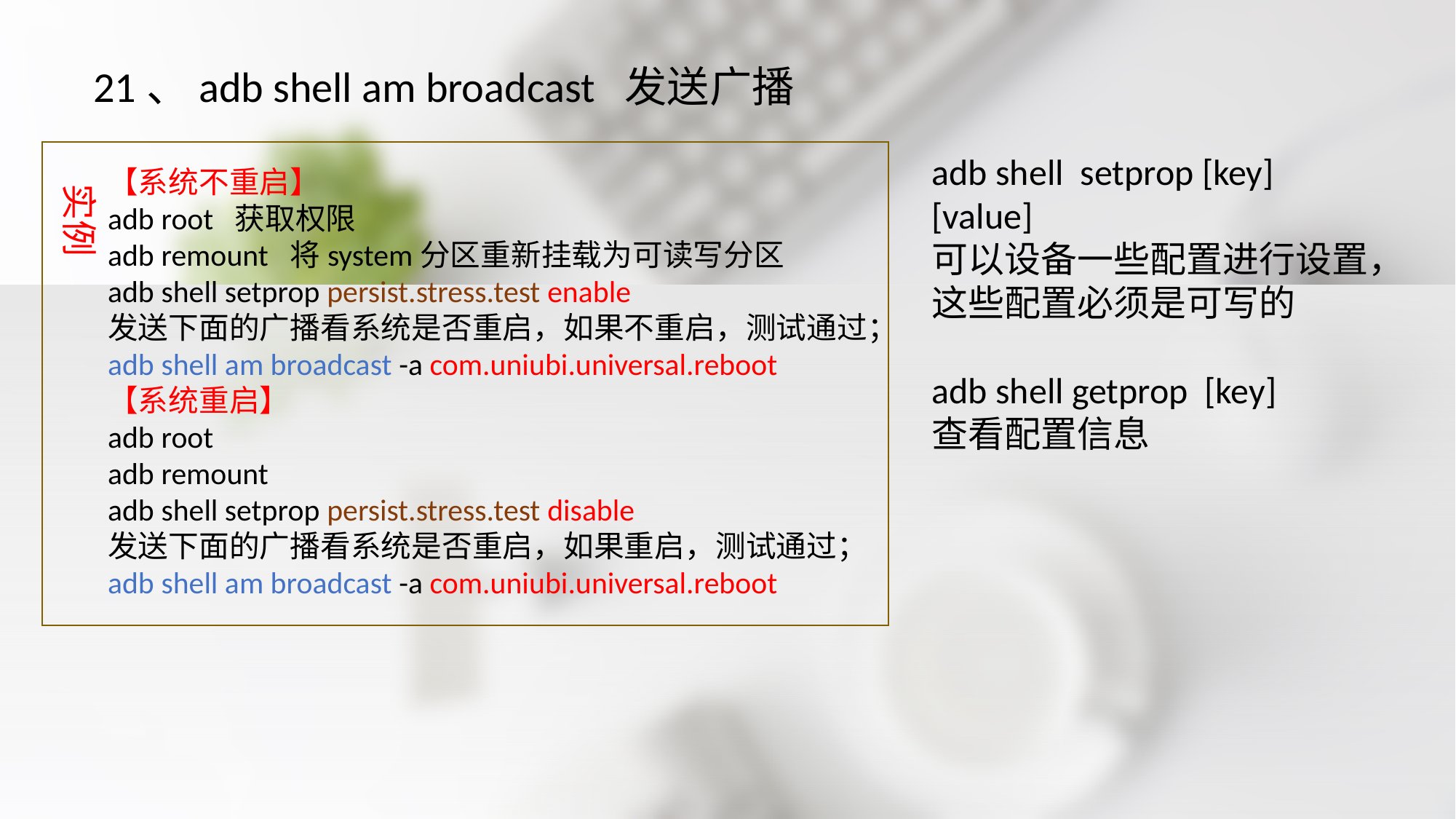

21、adb shell am broadcast  发送广播

adb shell  setprop [key] [value]
可以设备一些配置进行设置，这些配置必须是可写的

adb shell getprop  [key]
查看配置信息
【系统不重启】
adb root  获取权限
adb remount  将system分区重新挂载为可读写分区
adb shell setprop persist.stress.test enable
发送下面的广播看系统是否重启，如果不重启，测试通过；
adb shell am broadcast -a com.uniubi.universal.reboot
【系统重启】
adb root
adb remount
adb shell setprop persist.stress.test disable
发送下面的广播看系统是否重启，如果重启，测试通过；
adb shell am broadcast -a com.uniubi.universal.reboot
实例